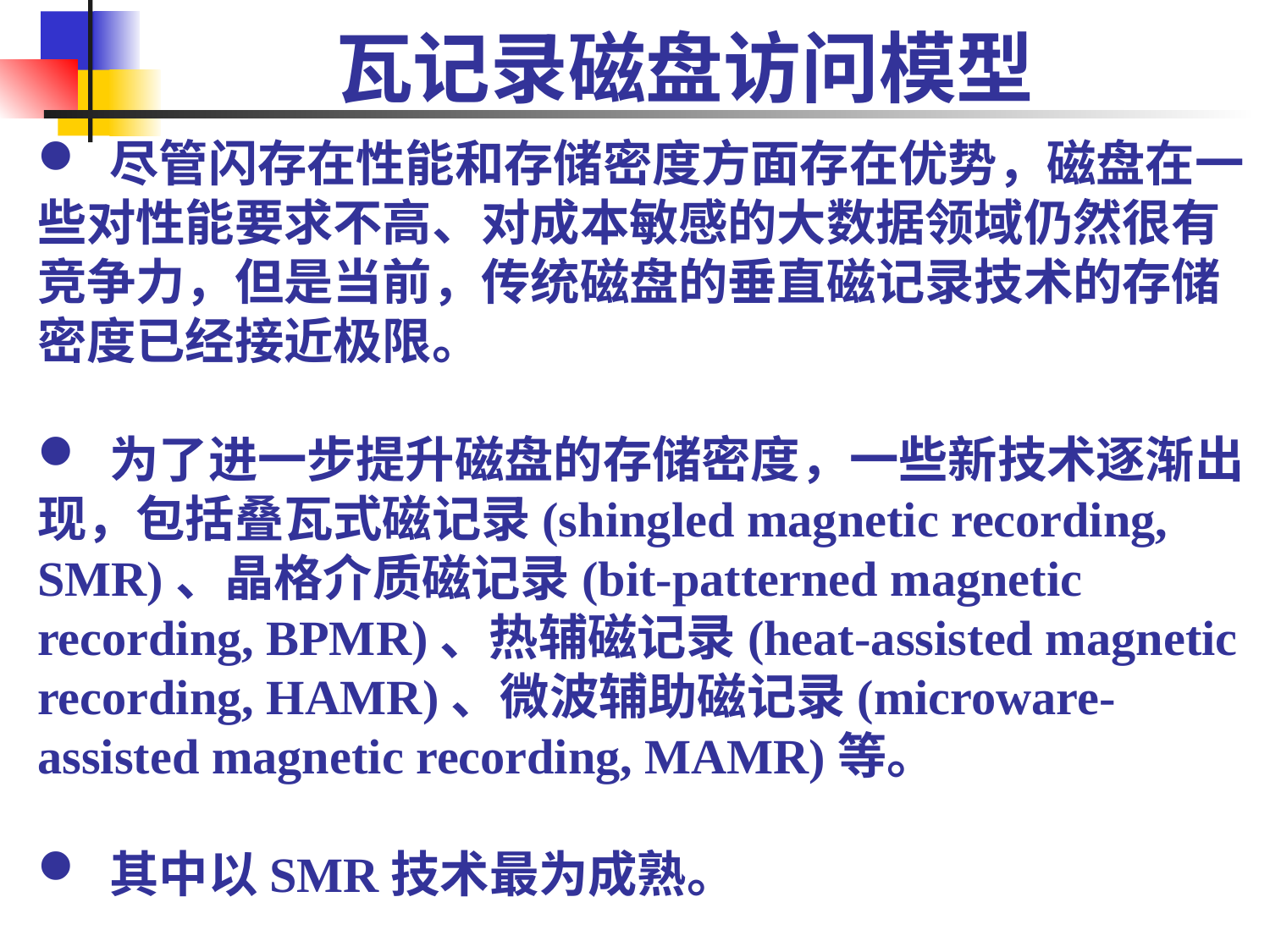

# 瓦记录磁盘访问模型
 尽管闪存在性能和存储密度方面存在优势，磁盘在一些对性能要求不高、对成本敏感的大数据领域仍然很有竞争力，但是当前，传统磁盘的垂直磁记录技术的存储密度已经接近极限。

 为了进一步提升磁盘的存储密度，一些新技术逐渐出现，包括叠瓦式磁记录(shingled magnetic recording, SMR)、晶格介质磁记录(bit-patterned magnetic recording, BPMR)、热辅磁记录(heat-assisted magnetic recording, HAMR)、微波辅助磁记录(microware-assisted magnetic recording, MAMR)等。

 其中以SMR技术最为成熟。